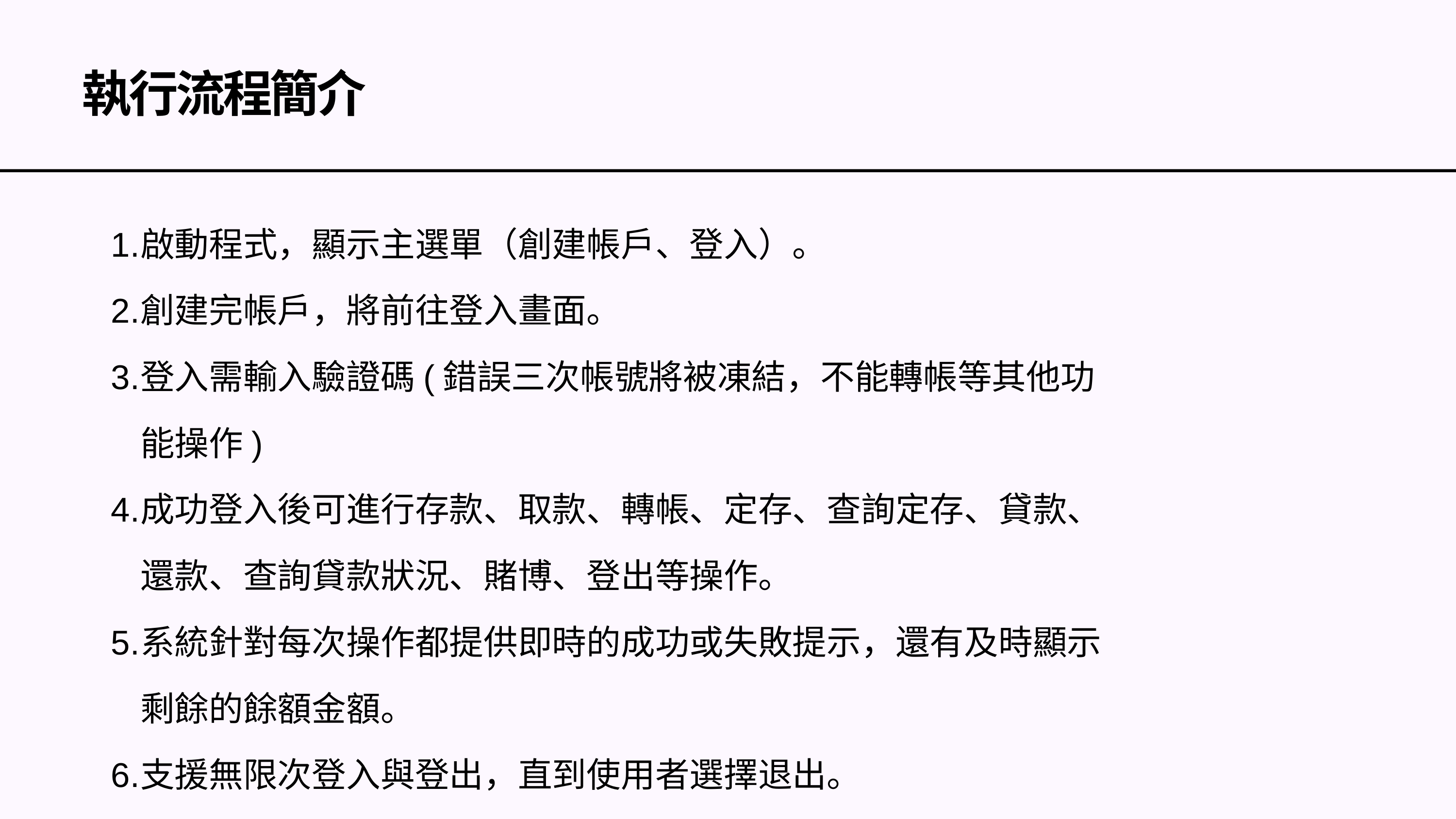

執行流程簡介

啟動程式，顯示主選單（創建帳戶、登入）。
創建完帳戶，將前往登入畫面。
登入需輸入驗證碼(錯誤三次帳號將被凍結，不能轉帳等其他功能操作)
成功登入後可進行存款、取款、轉帳、定存、查詢定存、貸款、還款、查詢貸款狀況、賭博、登出等操作。
系統針對每次操作都提供即時的成功或失敗提示，還有及時顯示剩餘的餘額金額。
支援無限次登入與登出，直到使用者選擇退出。